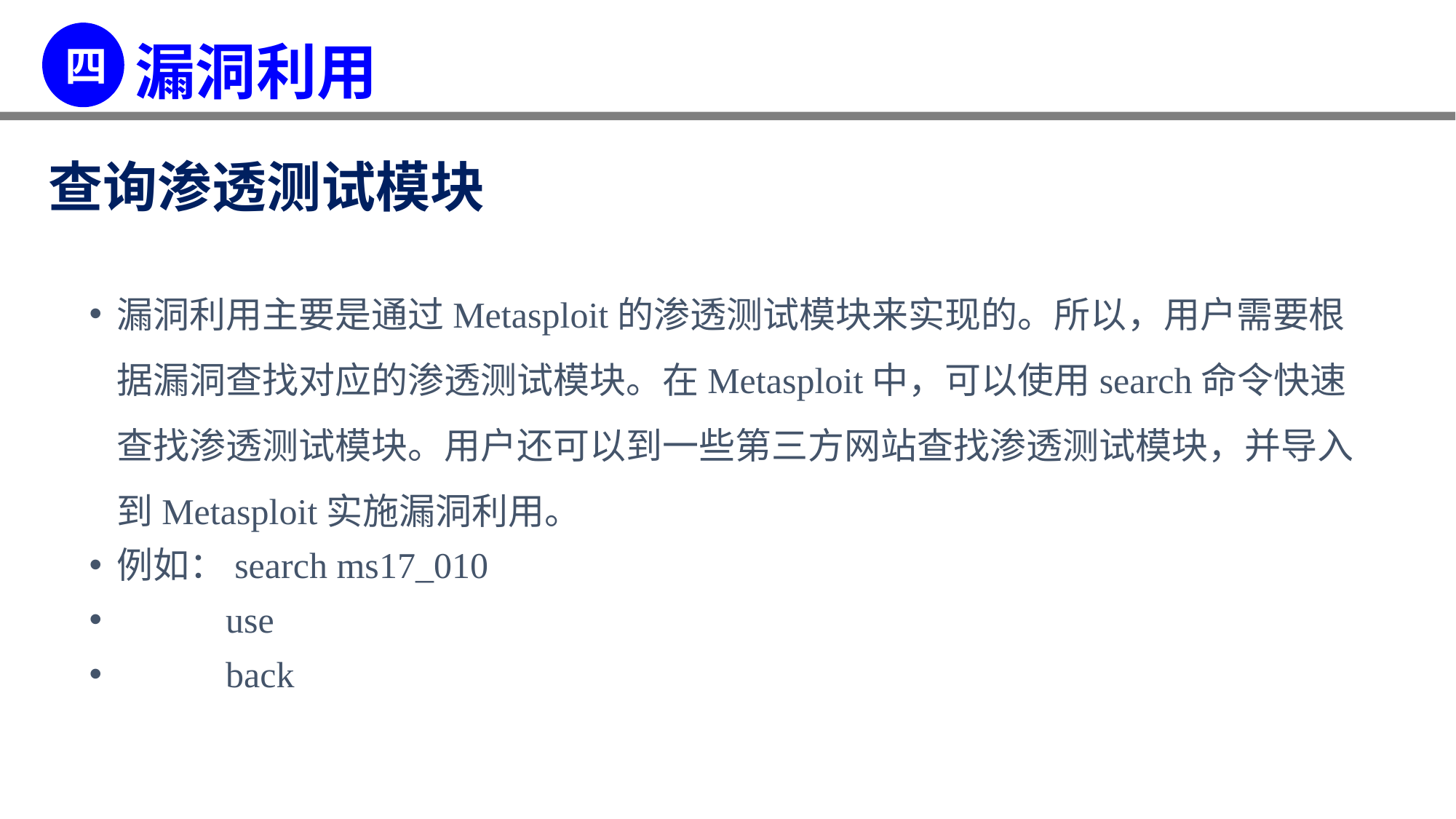

查询渗透测试模块
漏洞利用主要是通过Metasploit的渗透测试模块来实现的。所以，用户需要根据漏洞查找对应的渗透测试模块。在Metasploit中，可以使用search命令快速查找渗透测试模块。用户还可以到一些第三方网站查找渗透测试模块，并导入到Metasploit实施漏洞利用。
例如：search ms17_010
            use
            back